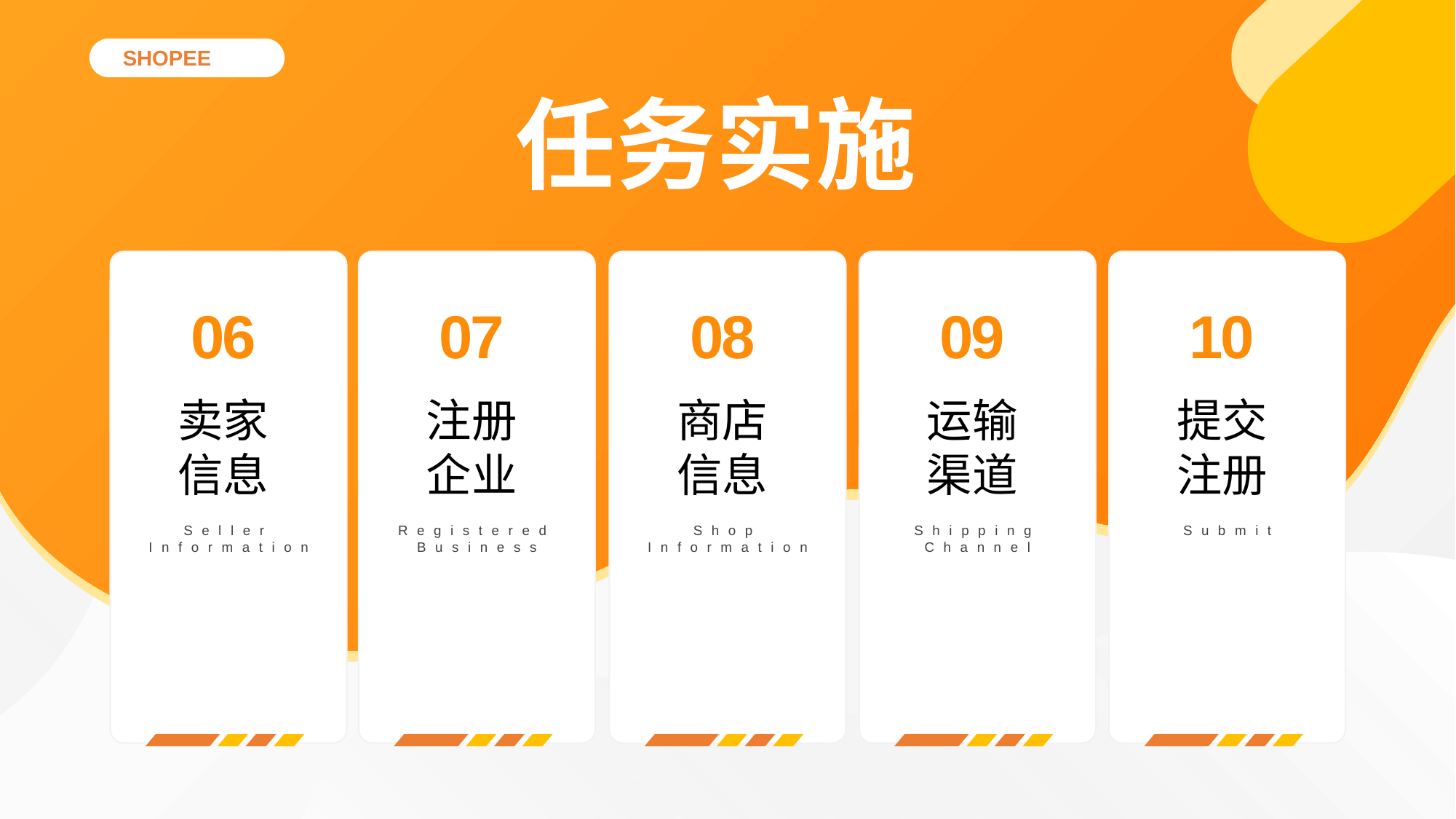

SHOPEE
任务实施

06
07
08
09
10
卖家
信息
注册
企业
商店
信息
运输
渠道
提交
注册
Seller Information
Registered Business
Shop Information
Shipping Channel
Submit